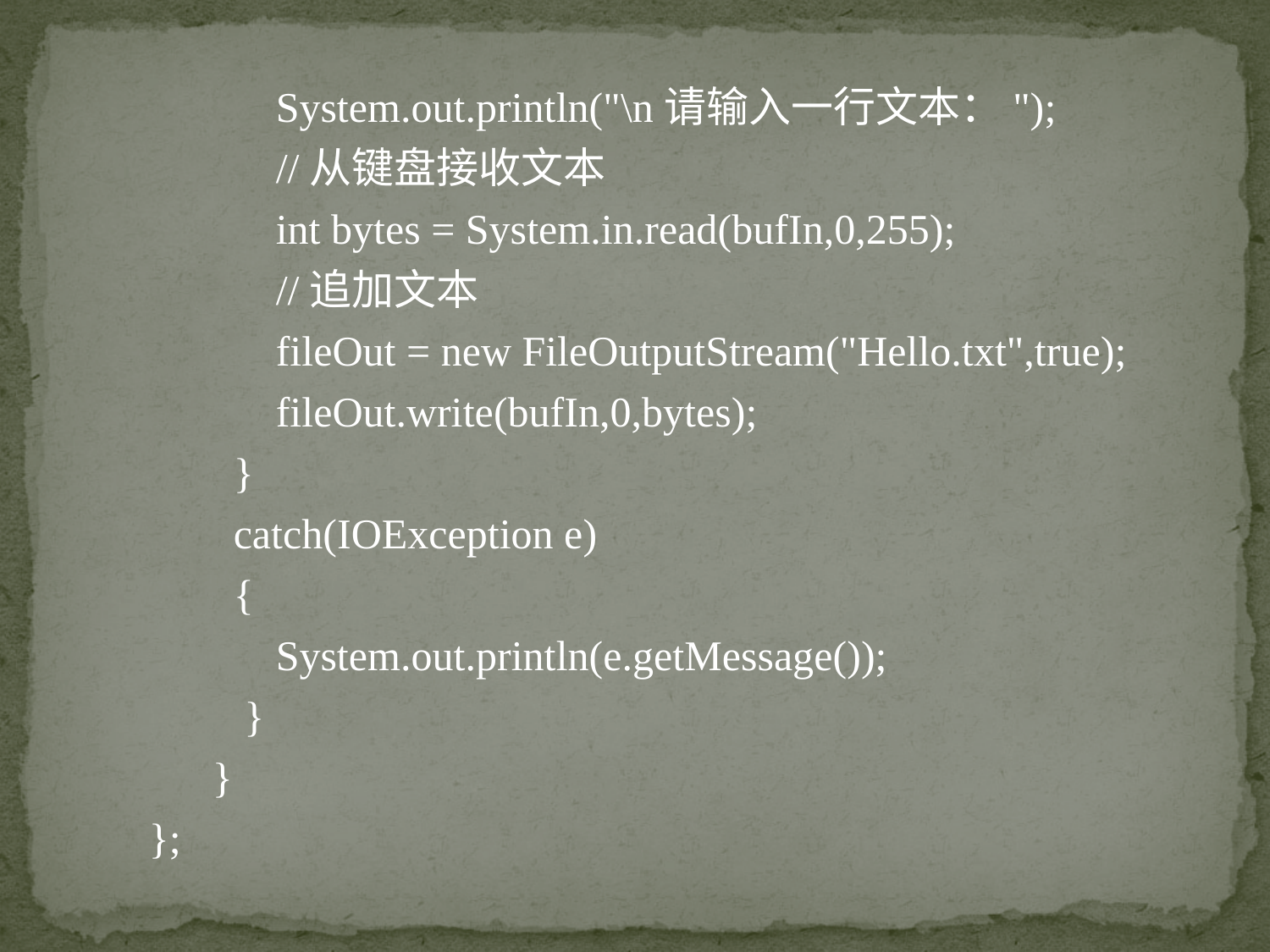

System.out.println("\n请输入一行文本：");
            //从键盘接收文本
	int bytes = System.in.read(bufIn,0,255);
            //追加文本
	fileOut = new FileOutputStream("Hello.txt",true);
	fileOut.write(bufIn,0,bytes);
        }
        catch(IOException e)
        {
	System.out.println(e.getMessage());
         }
      }
};